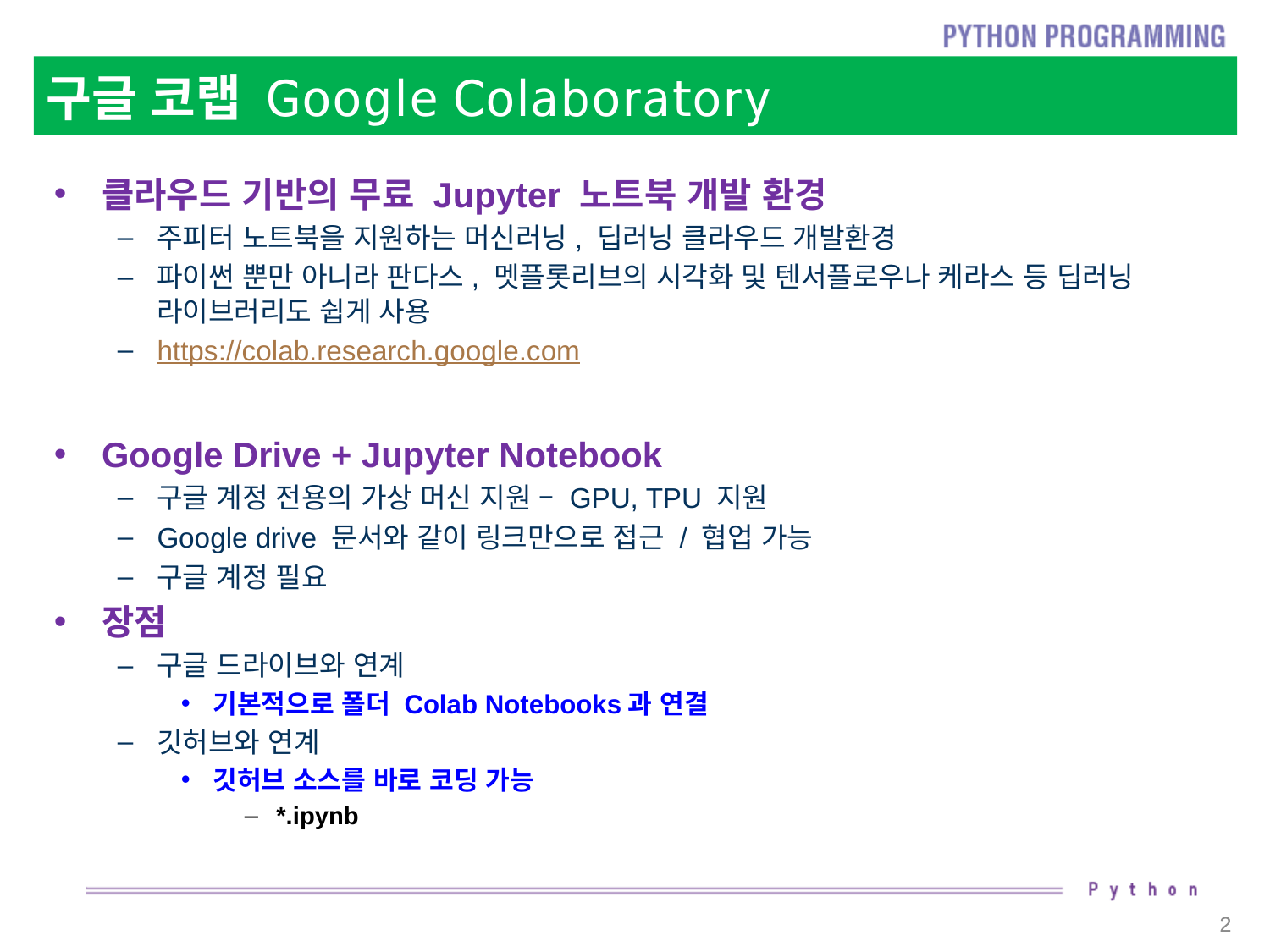

# 구글 코랩 Google Colaboratory
클라우드 기반의 무료 Jupyter 노트북 개발 환경
주피터 노트북을 지원하는 머신러닝, 딥러닝 클라우드 개발환경
파이썬 뿐만 아니라 판다스, 멧플롯리브의 시각화 및 텐서플로우나 케라스 등 딥러닝 라이브러리도 쉽게 사용
https://colab.research.google.com

Google Drive + Jupyter Notebook
구글 계정 전용의 가상 머신 지원 – GPU, TPU 지원
Google drive 문서와 같이 링크만으로 접근 / 협업 가능
구글 계정 필요
장점
구글 드라이브와 연계
기본적으로 폴더 Colab Notebooks과 연결
깃허브와 연계
깃허브 소스를 바로 코딩 가능
*.ipynb
2